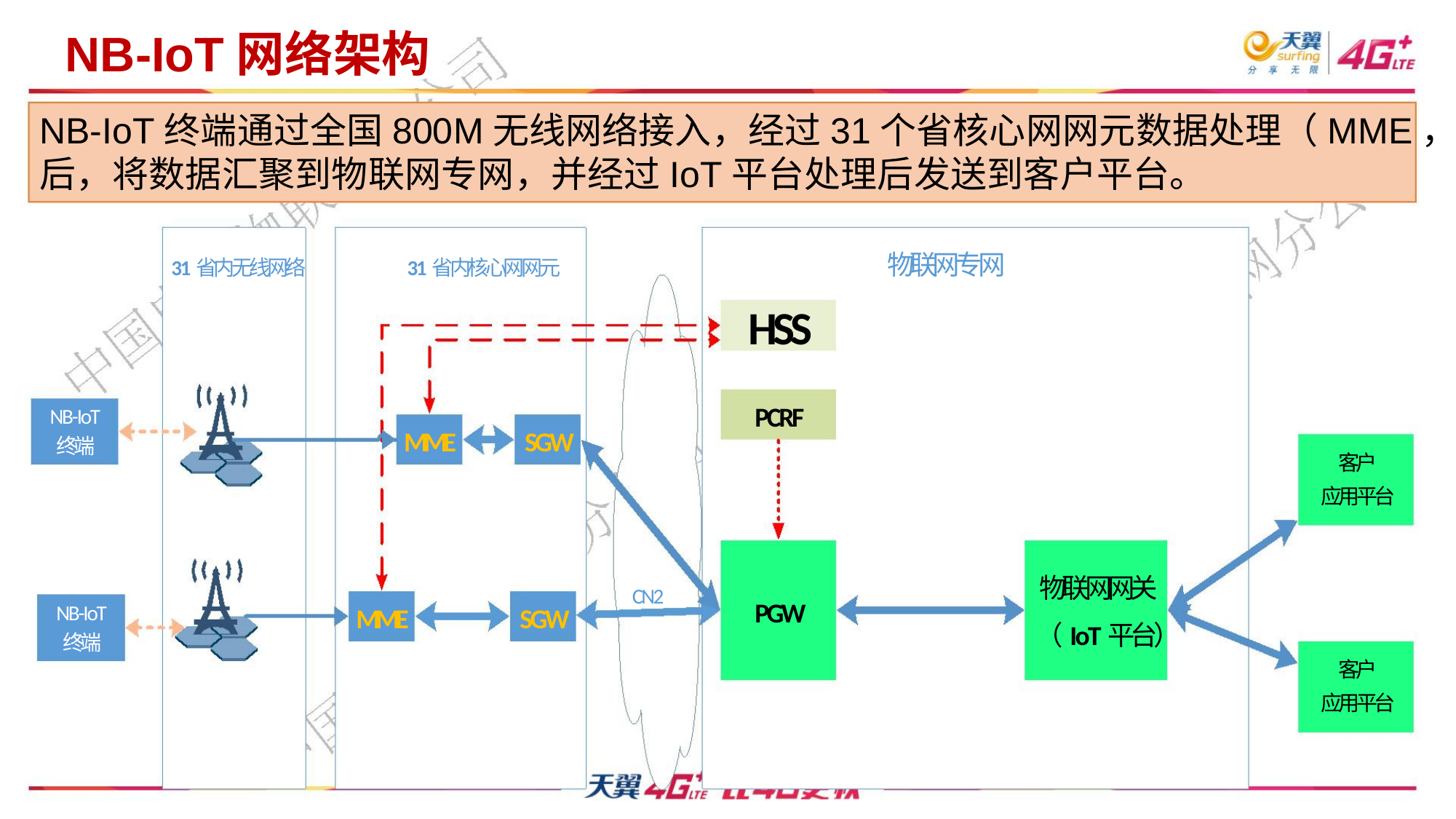

NB-IoT网络架构
NB-IoT终端通过全国800M无线网络接入，经过31个省核心网网元数据处理（MME，SGW）
后，将数据汇聚到物联网专网，并经过IoT平台处理后发送到客户平台。
物联网专网
31省内无线网络
31省内核心网网元
HSS
PCRF
NB-IoT
MME
SGW
终端
客户
应用平台
物联网网关
CN2
PGW
NB-IoT
MME
SGW
（IoT平台）
终端
客户
应用平台